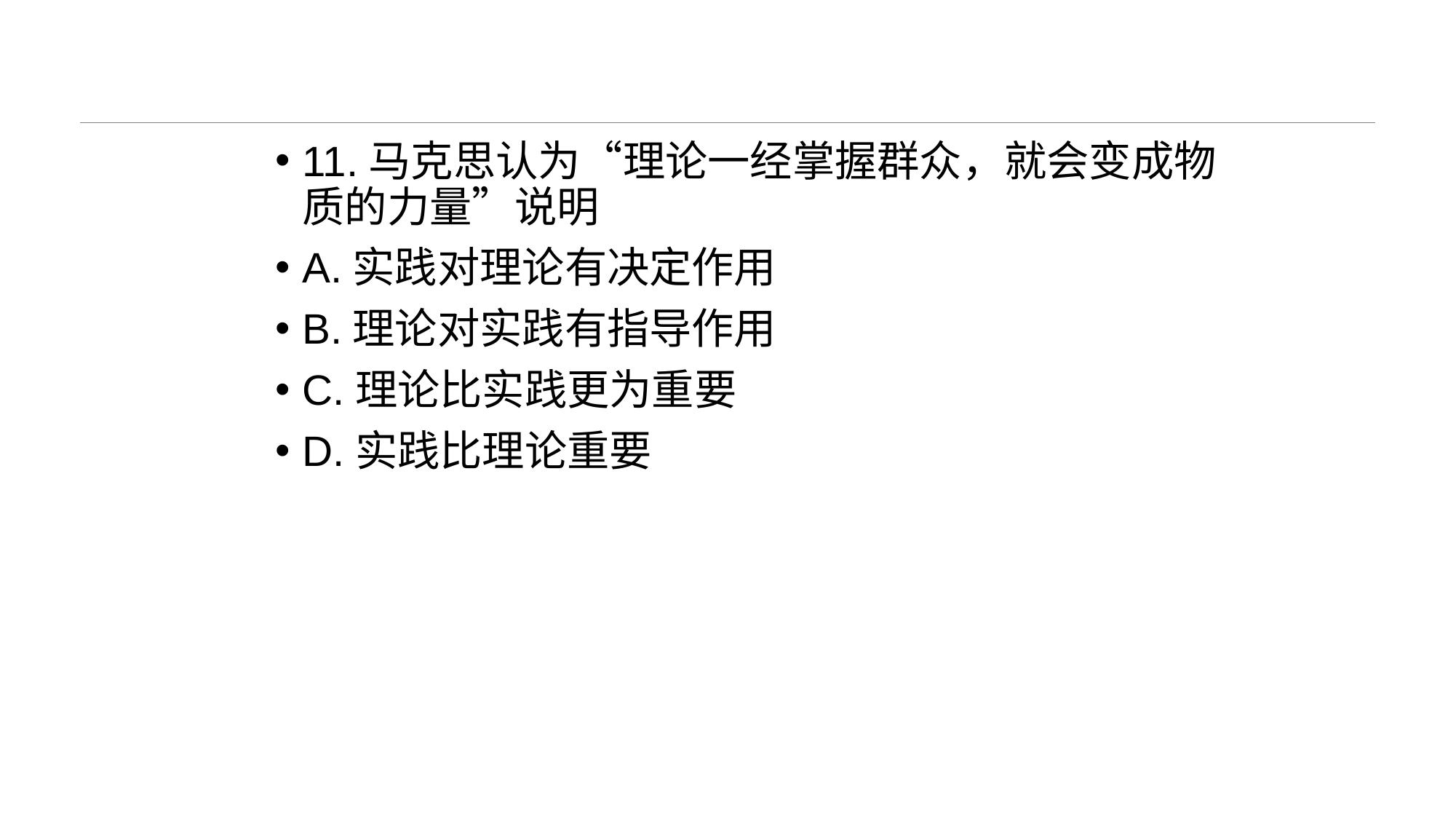

#
11.马克思认为“理论一经掌握群众，就会变成物质的力量”说明
A.实践对理论有决定作用
B.理论对实践有指导作用
C.理论比实践更为重要
D.实践比理论重要